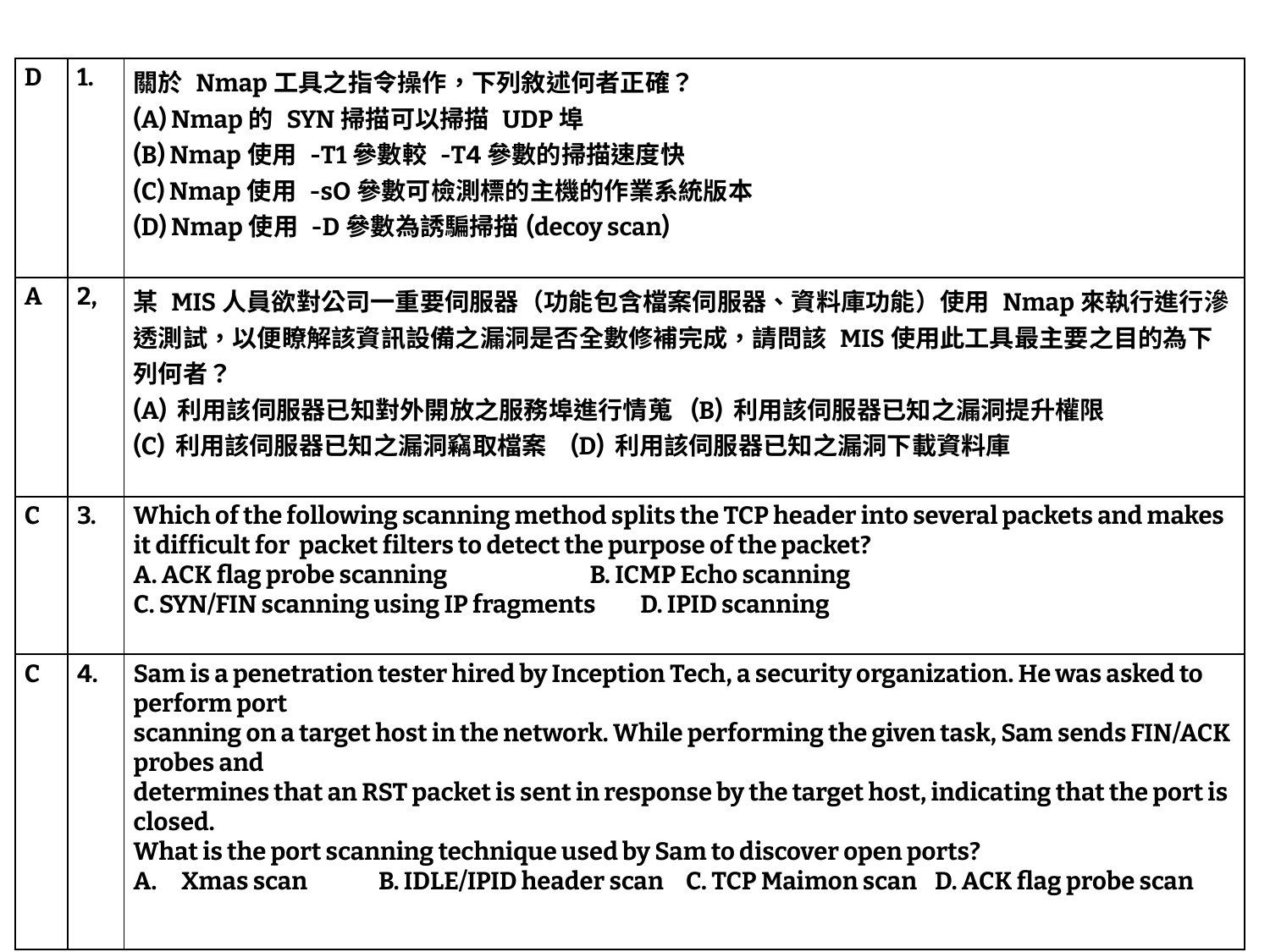

| D | 1. | 關於 Nmap工具之指令操作，下列敘述何者正確？ (A) Nmap的 SYN掃描可以掃描 UDP埠 (B) Nmap使用 -T1參數較 -T4參數的掃描速度快 (C) Nmap使用 -sO參數可檢測標的主機的作業系統版本 (D) Nmap使用 -D參數為誘騙掃描(decoy scan) |
| --- | --- | --- |
| A | 2, | 某 MIS人員欲對公司一重要伺服器（功能包含檔案伺服器、資料庫功能）使用 Nmap來執行進行滲透測試，以便瞭解該資訊設備之漏洞是否全數修補完成，請問該 MIS使用此工具最主要之目的為下列何者？ (A) 利用該伺服器已知對外開放之服務埠進行情蒐 (B) 利用該伺服器已知之漏洞提升權限 (C) 利用該伺服器已知之漏洞竊取檔案 (D) 利用該伺服器已知之漏洞下載資料庫 |
| C | 3. | Which of the following scanning method splits the TCP header into several packets and makes it difficult for packet filters to detect the purpose of the packet? A. ACK flag probe scanning B. ICMP Echo scanning C. SYN/FIN scanning using IP fragments D. IPID scanning |
| C | 4. | Sam is a penetration tester hired by Inception Tech, a security organization. He was asked to perform port scanning on a target host in the network. While performing the given task, Sam sends FIN/ACK probes and determines that an RST packet is sent in response by the target host, indicating that the port is closed. What is the port scanning technique used by Sam to discover open ports? Xmas scan B. IDLE/IPID header scan C. TCP Maimon scan D. ACK flag probe scan |
54